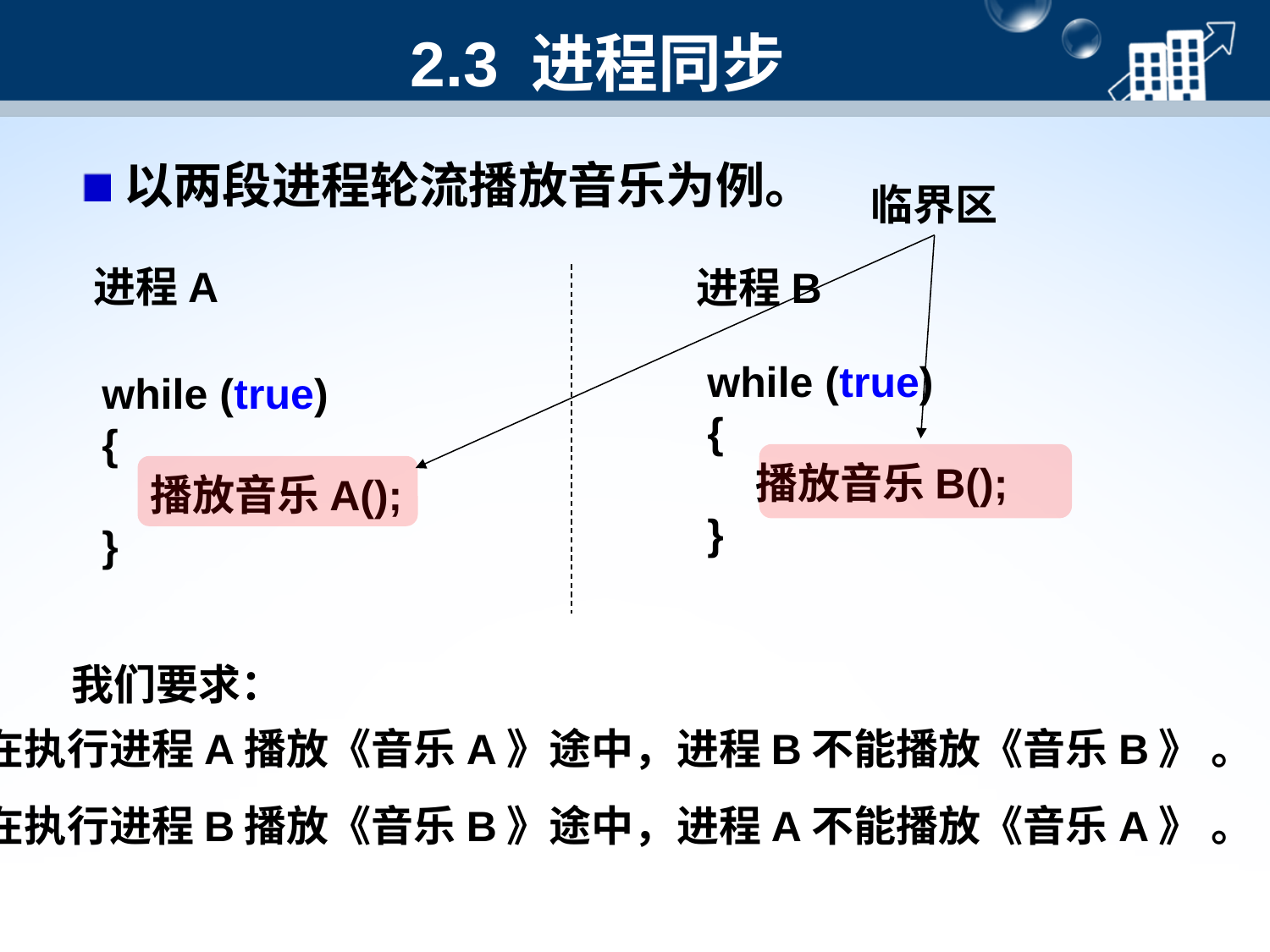

# 2.3 进程同步
以两段进程轮流播放音乐为例。
临界区
进程A
进程B
while (true)
{
    播放音乐B();
}
while (true)
{
    播放音乐A();
}

我们要求：
在执行进程A播放《音乐A》途中，进程B不能播放《音乐B》 。
在执行进程B播放《音乐B》途中，进程A不能播放《音乐A》 。